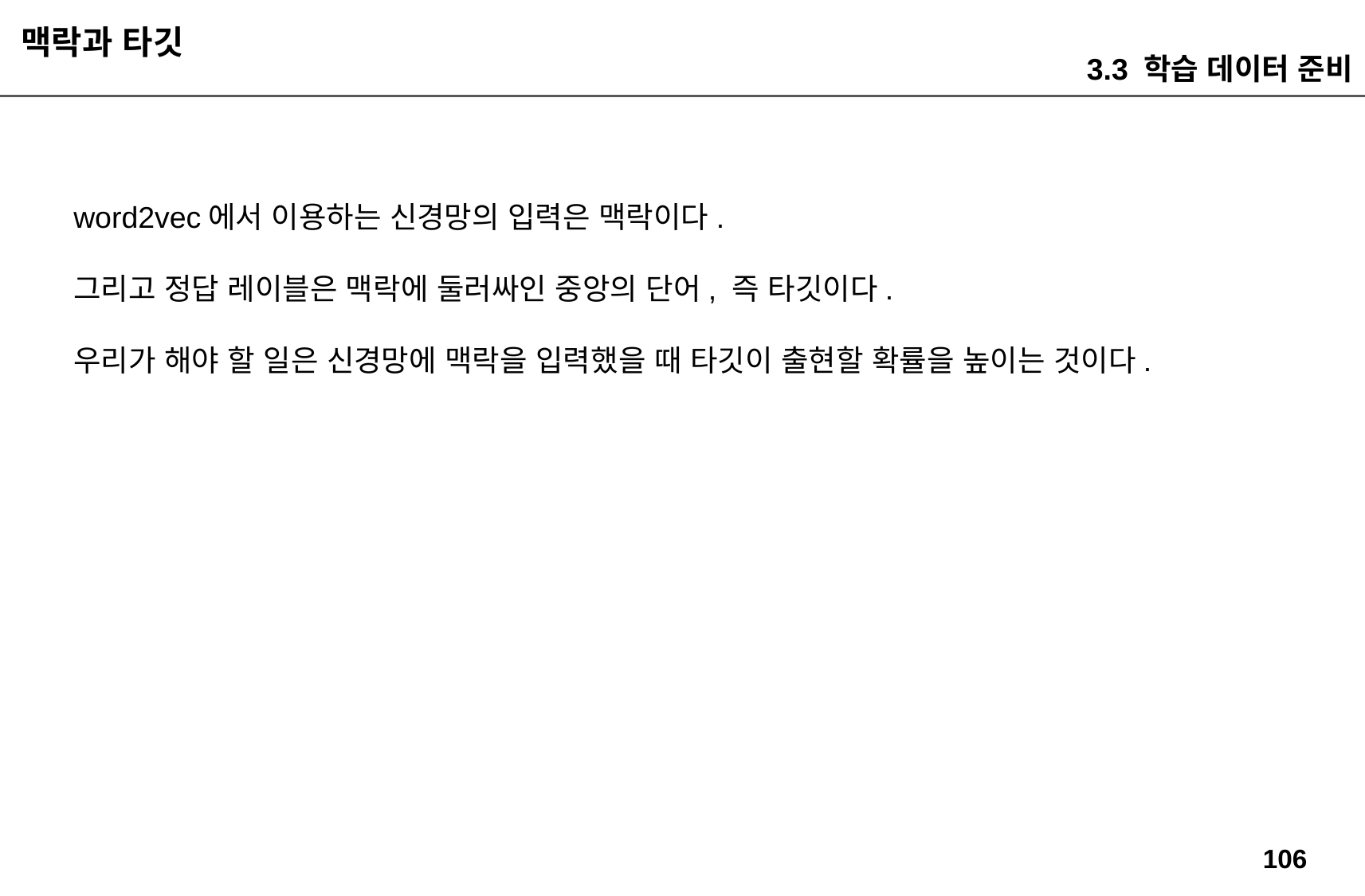

맥락과 타깃
3.3 학습 데이터 준비
word2vec에서 이용하는 신경망의 입력은 맥락이다.

그리고 정답 레이블은 맥락에 둘러싸인 중앙의 단어, 즉 타깃이다.

우리가 해야 할 일은 신경망에 맥락을 입력했을 때 타깃이 출현할 확률을 높이는 것이다.